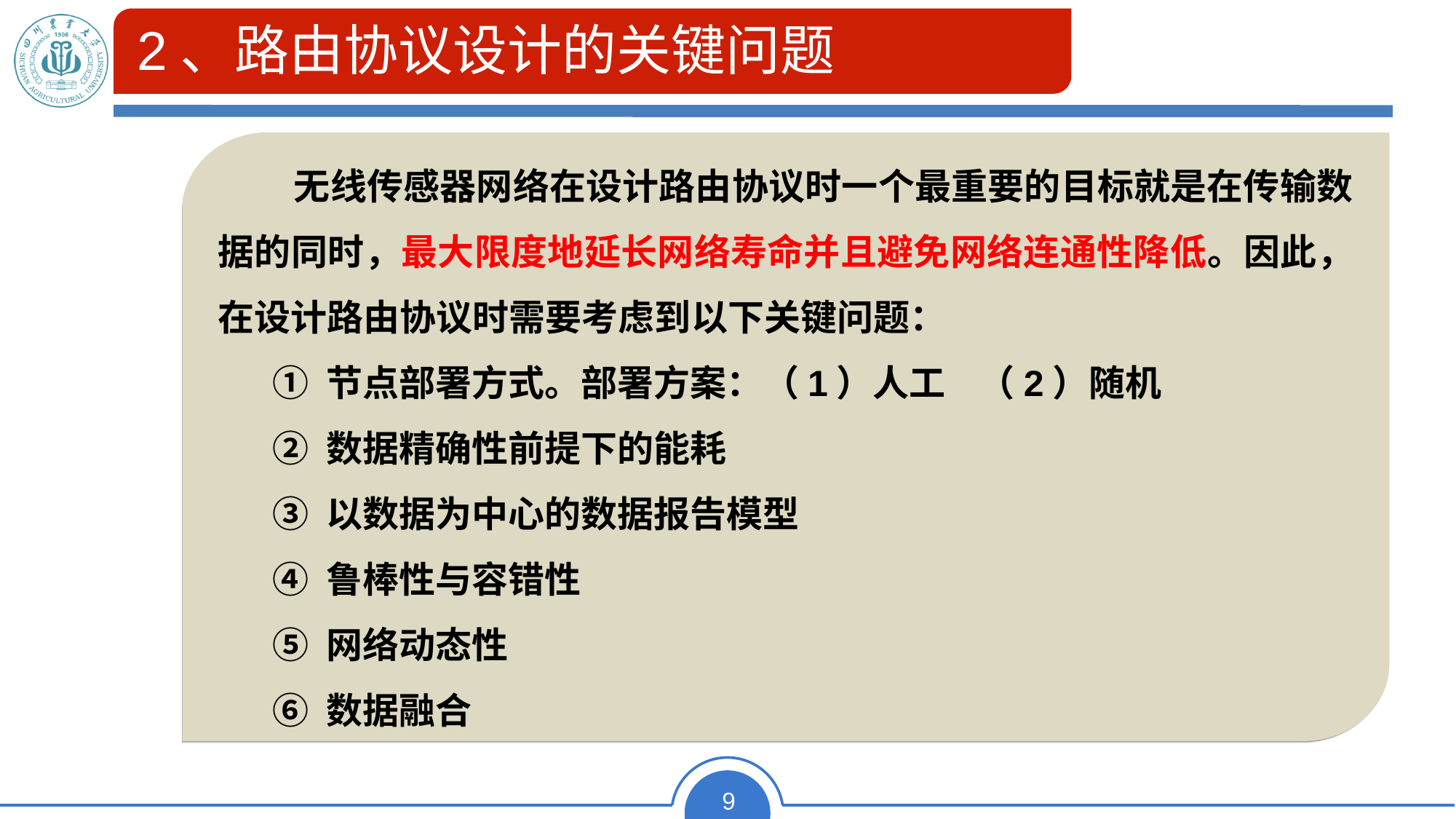

# 2、路由协议设计的关键问题
        无线传感器网络在设计路由协议时一个最重要的目标就是在传输数据的同时，最大限度地延长网络寿命并且避免网络连通性降低。因此，在设计路由协议时需要考虑到以下关键问题：
① 节点部署方式。部署方案：（1）人工    （2）随机
② 数据精确性前提下的能耗
③ 以数据为中心的数据报告模型
④ 鲁棒性与容错性
⑤ 网络动态性
⑥ 数据融合